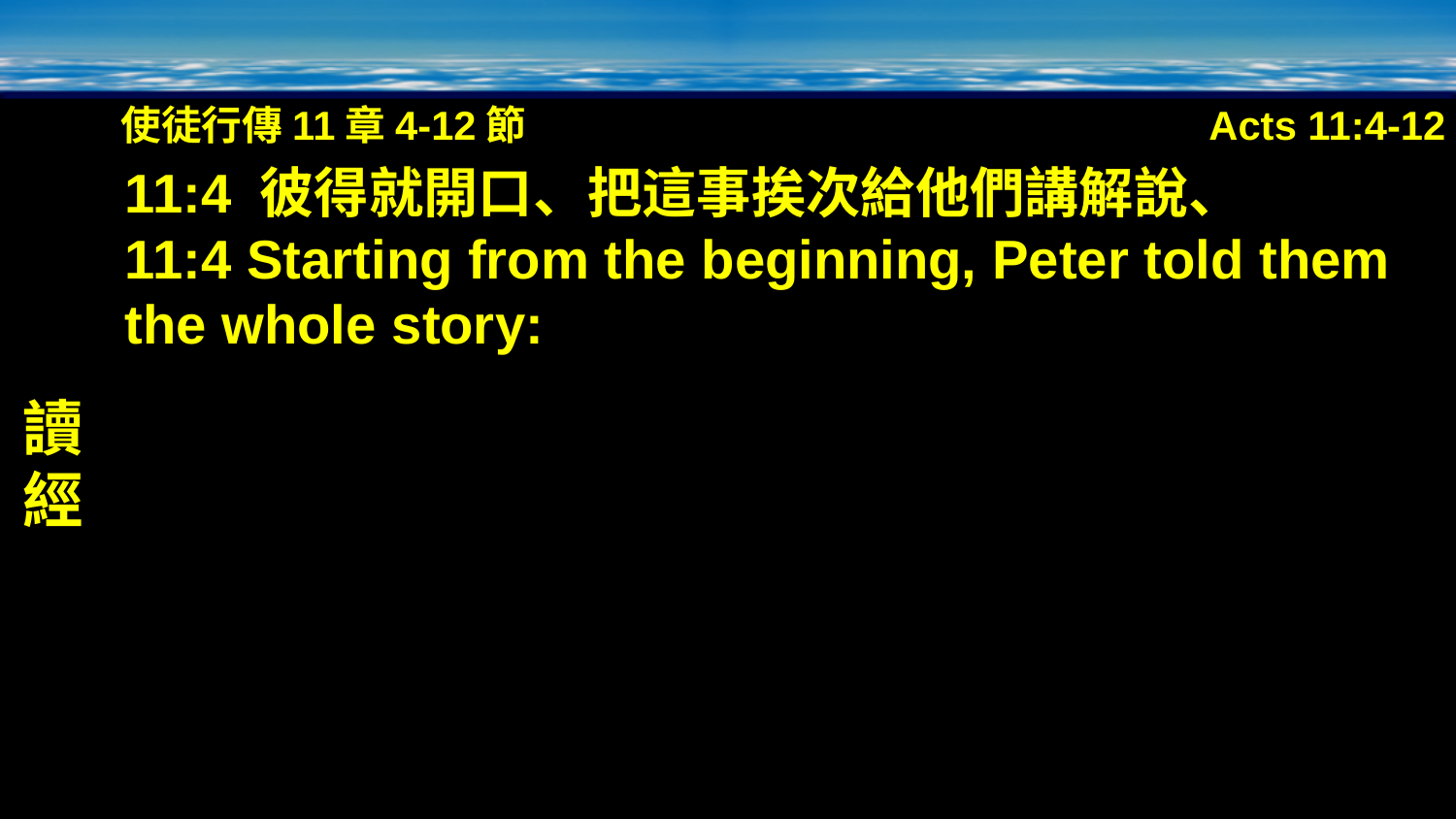

使徒行傳11章4-12節
Acts 11:4-12
讀經
11:4 彼得就開口、把這事挨次給他們講解說、
11:4 Starting from the beginning, Peter told them the whole story: